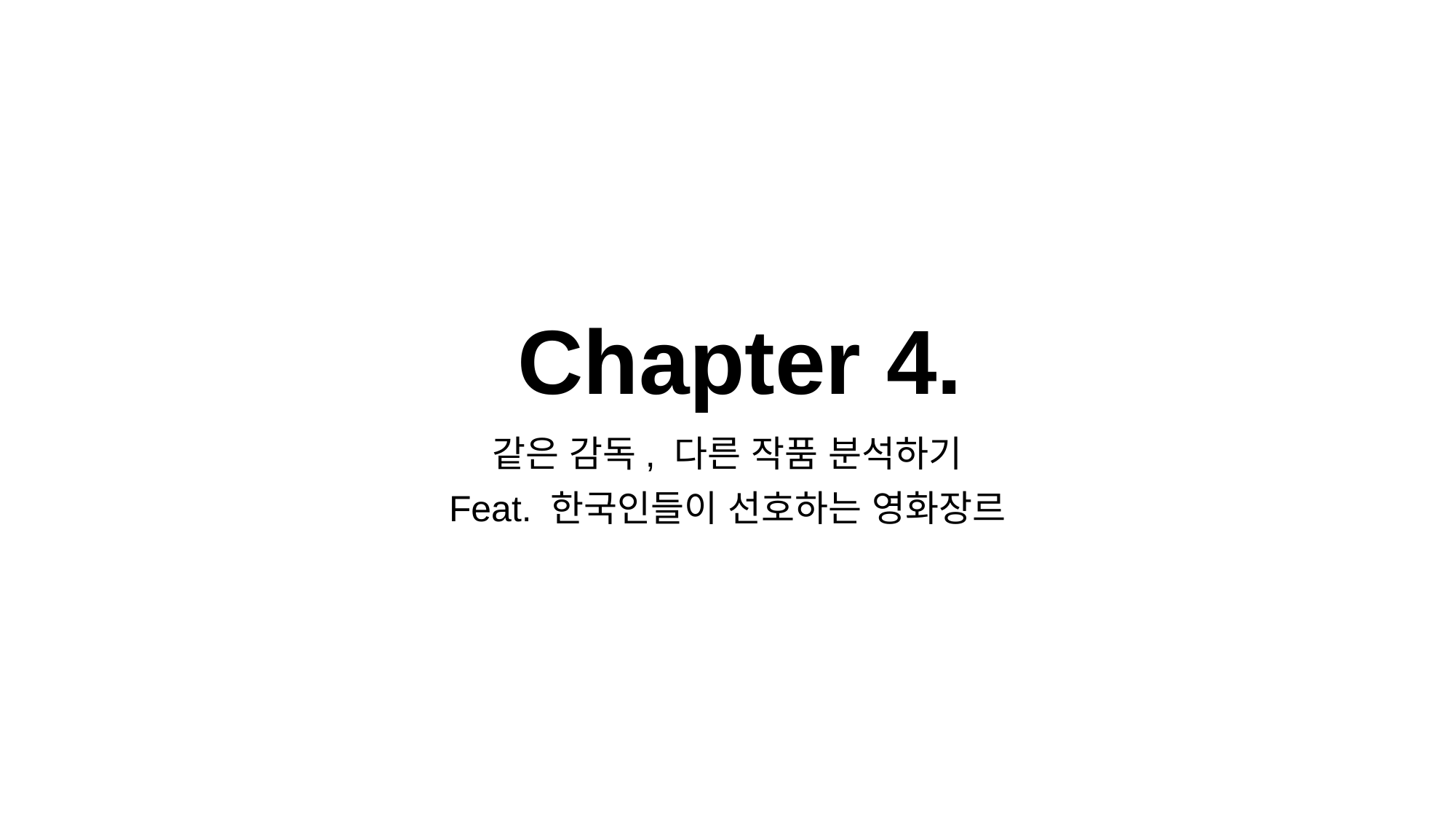

# Chapter 4.
같은 감독, 다른 작품 분석하기
Feat. 한국인들이 선호하는 영화장르